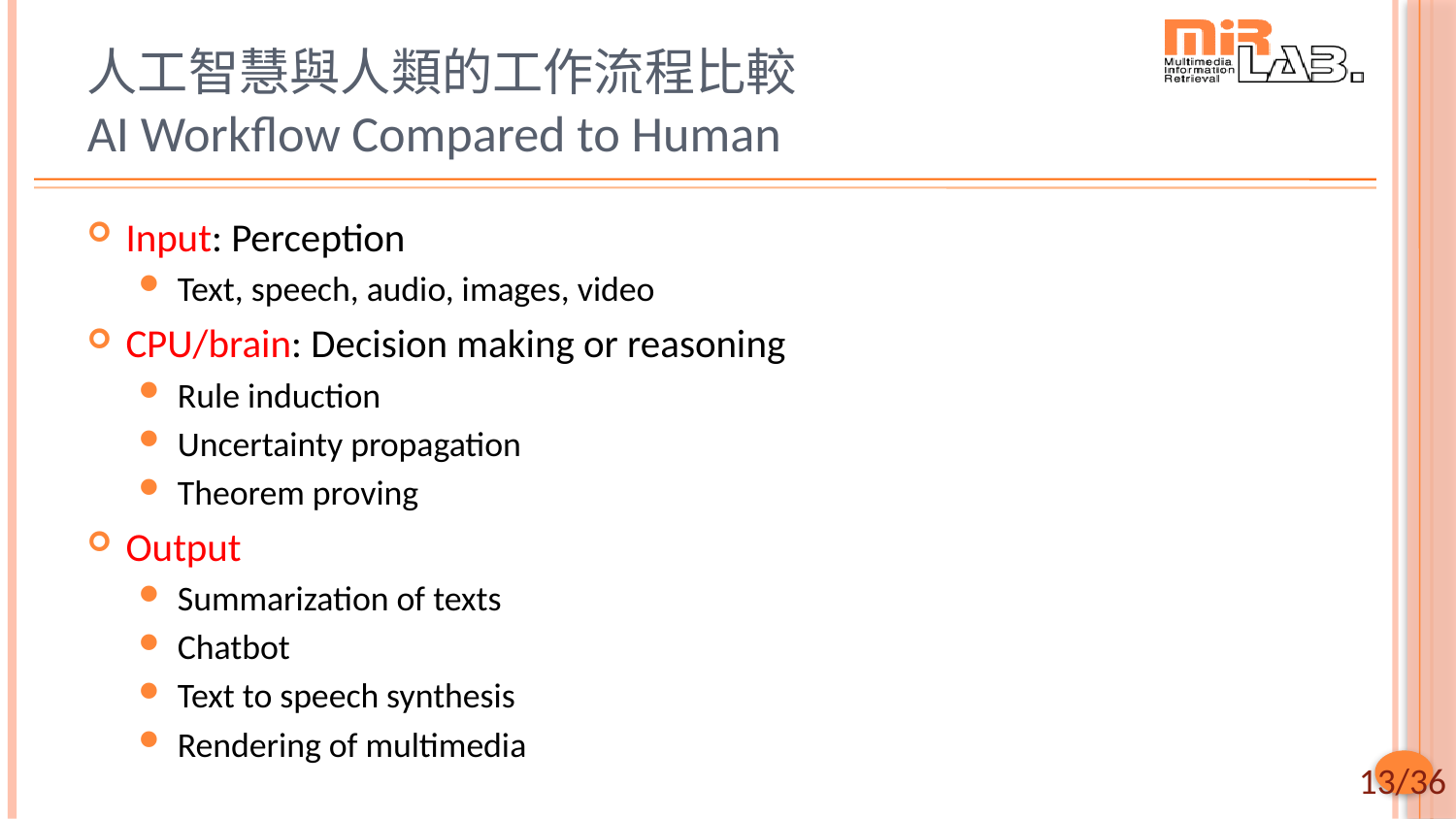

# 人工智慧與人類的工作流程比較 AI Workflow Compared to Human
Input: Perception
Text, speech, audio, images, video
CPU/brain: Decision making or reasoning
Rule induction
Uncertainty propagation
Theorem proving
Output
Summarization of texts
Chatbot
Text to speech synthesis
Rendering of multimedia